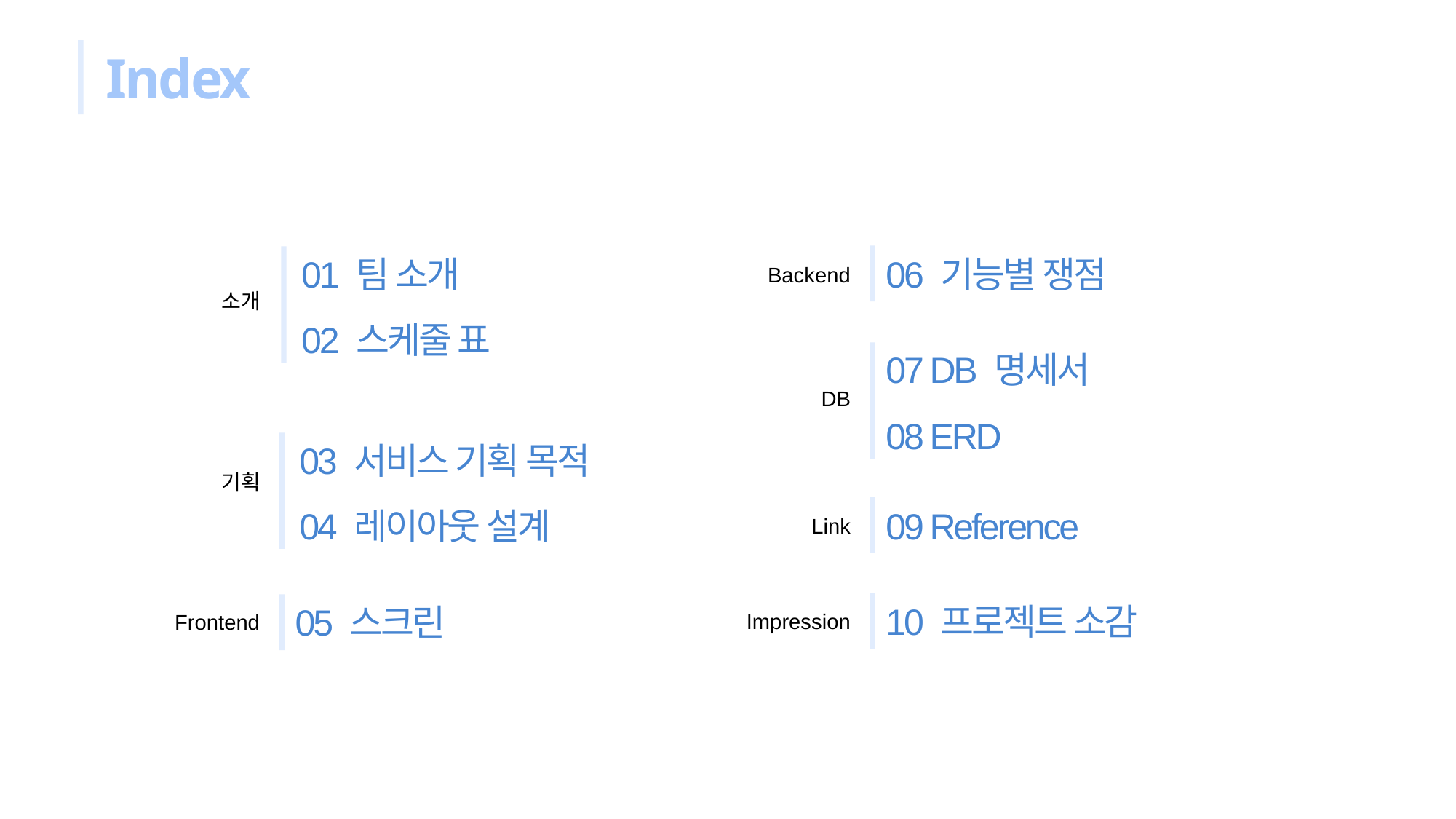

Index

01 팀 소개
06 기능별 쟁점
Backend
소개
02 스케줄 표
07 DB 명세서

DB
08 ERD

03 서비스 기획 목적
기획

09 Reference
04 레이아웃 설계
Link

10 프로젝트 소감
05 스크린

Impression
Frontend